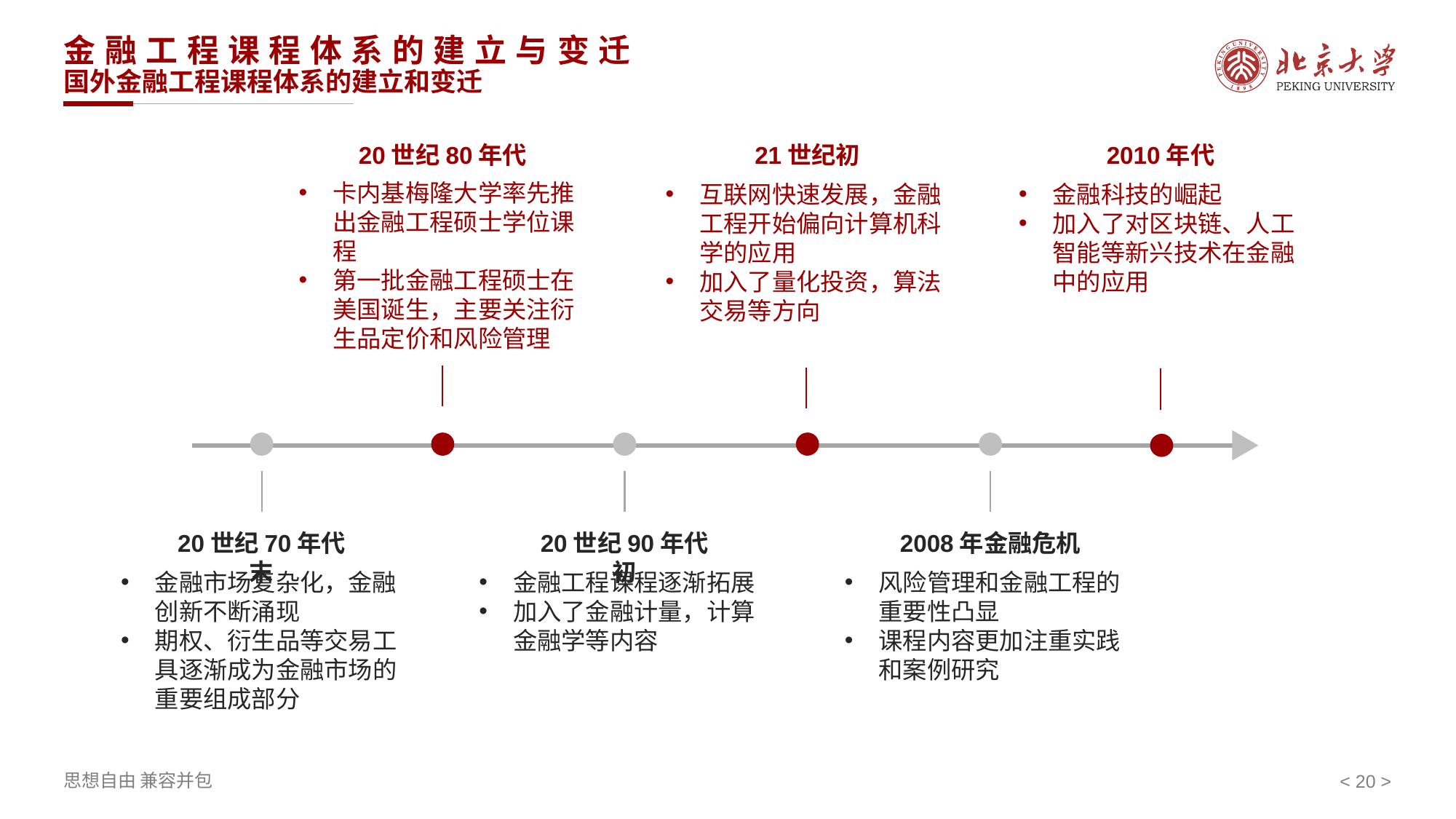

# 金融工程课程体系的建立与变迁 国外金融工程课程体系的建立和变迁
21世纪初
互联网快速发展，金融工程开始偏向计算机科学的应用
加入了量化投资，算法交易等方向
2010年代
金融科技的崛起
加入了对区块链、人工智能等新兴技术在金融中的应用
20世纪80年代
卡内基梅隆大学率先推出金融工程硕士学位课程
第一批金融工程硕士在美国诞生，主要关注衍生品定价和风险管理

20世纪70年代末
金融市场复杂化，金融创新不断涌现
期权、衍生品等交易工具逐渐成为金融市场的重要组成部分
20世纪90年代初
金融工程课程逐渐拓展
加入了金融计量，计算金融学等内容
2008年金融危机
风险管理和金融工程的重要性凸显
课程内容更加注重实践和案例研究
< 20 >